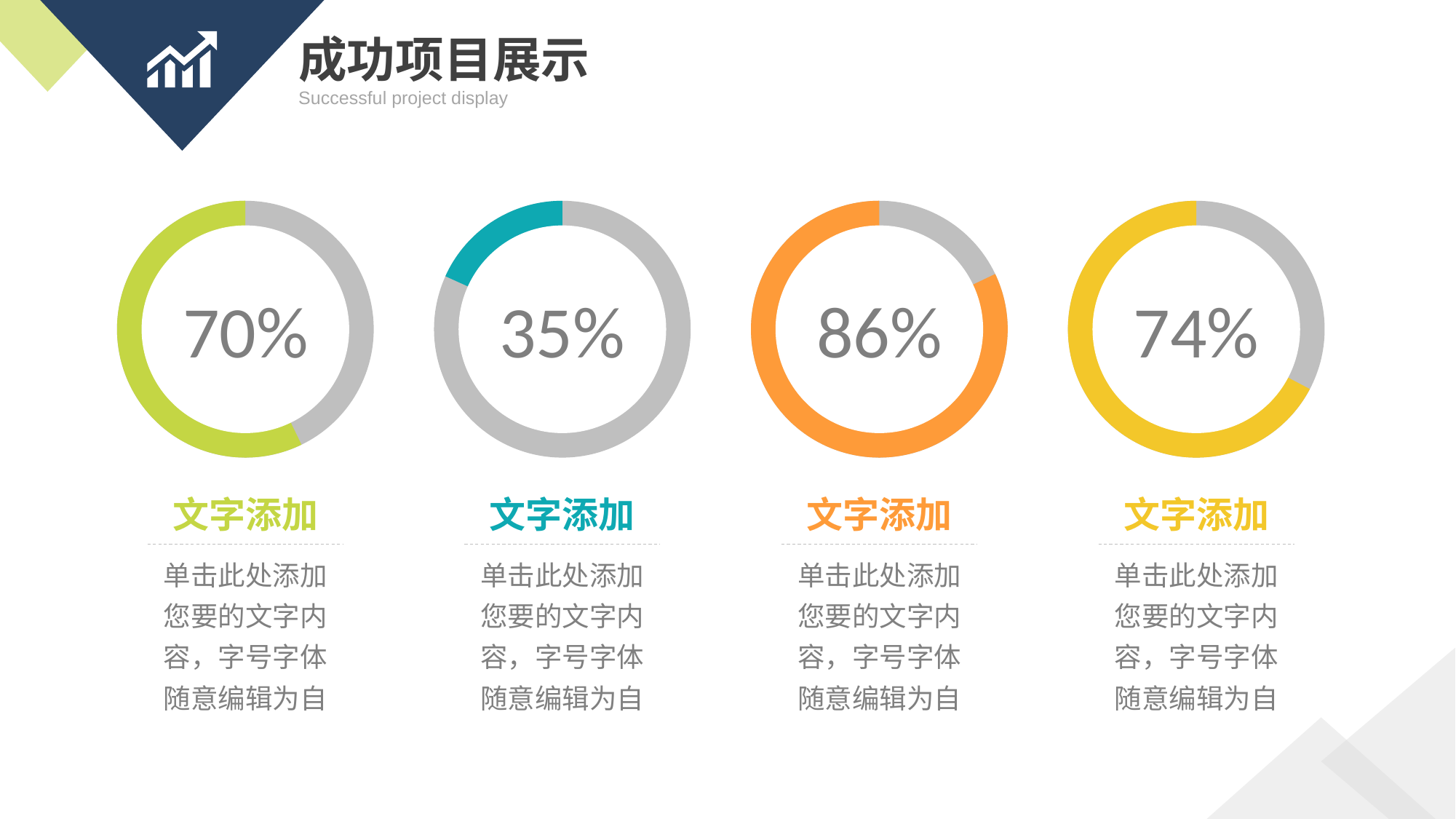

成功项目展示
Successful project display

70%
35%
86%
74%
文字添加
单击此处添加您要的文字内容，字号字体随意编辑为自
文字添加
单击此处添加您要的文字内容，字号字体随意编辑为自
文字添加
单击此处添加您要的文字内容，字号字体随意编辑为自
文字添加
单击此处添加您要的文字内容，字号字体随意编辑为自